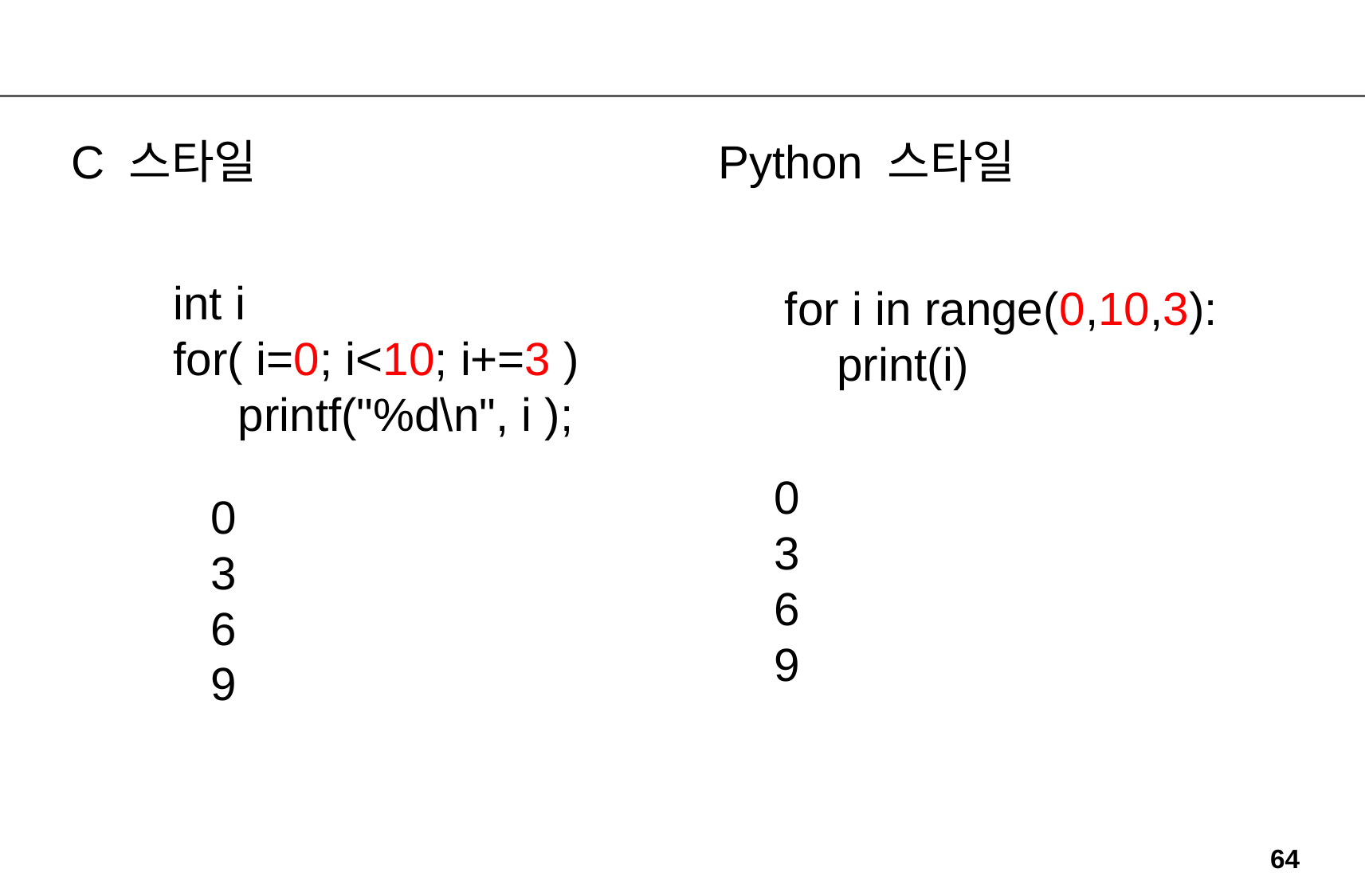

C 스타일
Python 스타일
int i
for( i=0; i<10; i+=3 )
     printf("%d\n", i );
for i in range(0,10,3):
    print(i)
0
3
6
9

0
3
6
9